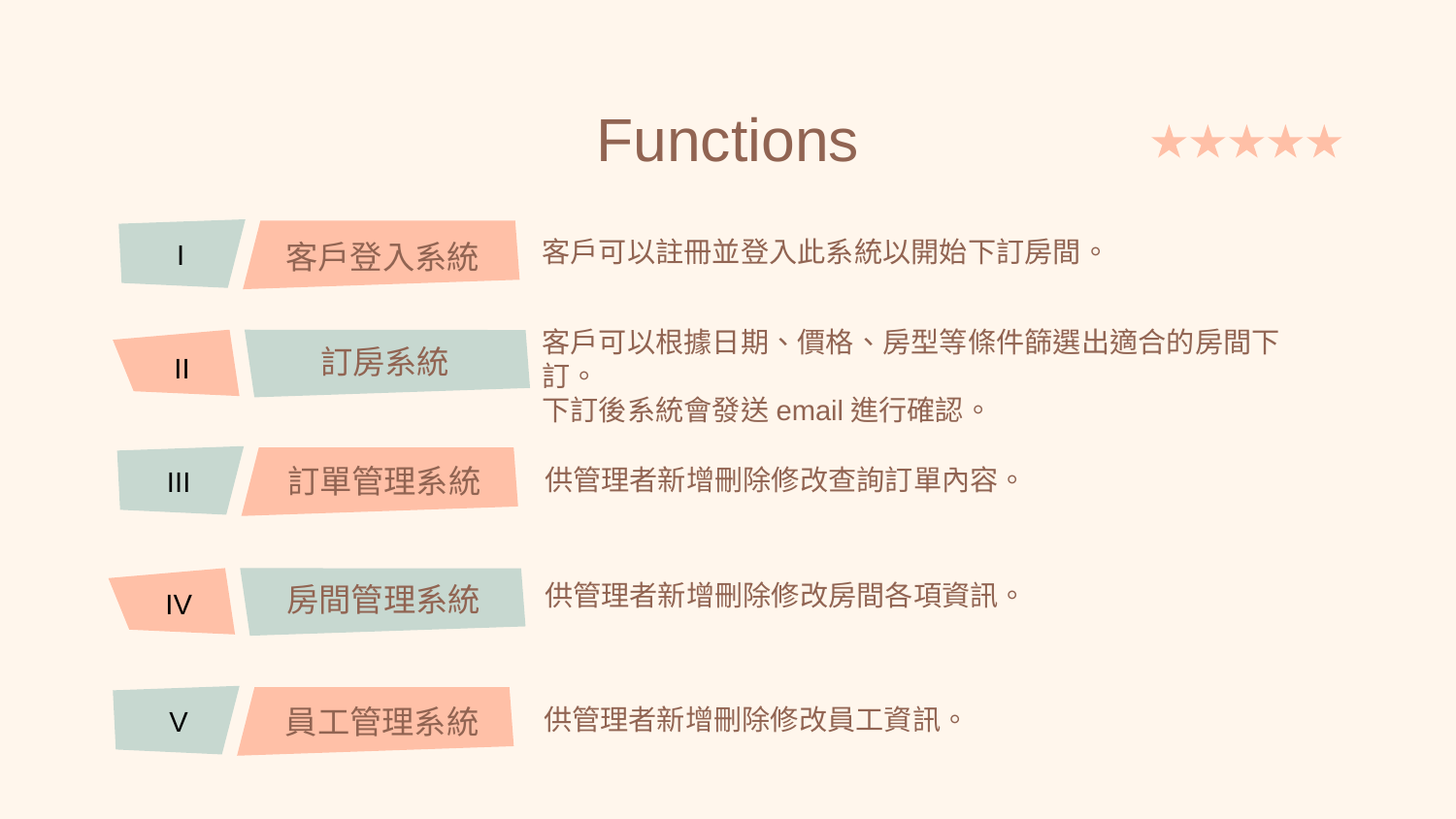

# Functions
客戶登入系統

客戶可以註冊並登入此系統以開始下訂房間。
I
客戶可以根據日期、價格、房型等條件篩選出適合的房間下訂。
下訂後系統會發送email進行確認。
訂房系統

II
訂單管理系統

供管理者新增刪除修改查詢訂單內容。
III
房間管理系統
供管理者新增刪除修改房間各項資訊。

Premium
IV
III
員工管理系統

供管理者新增刪除修改員工資訊。
V